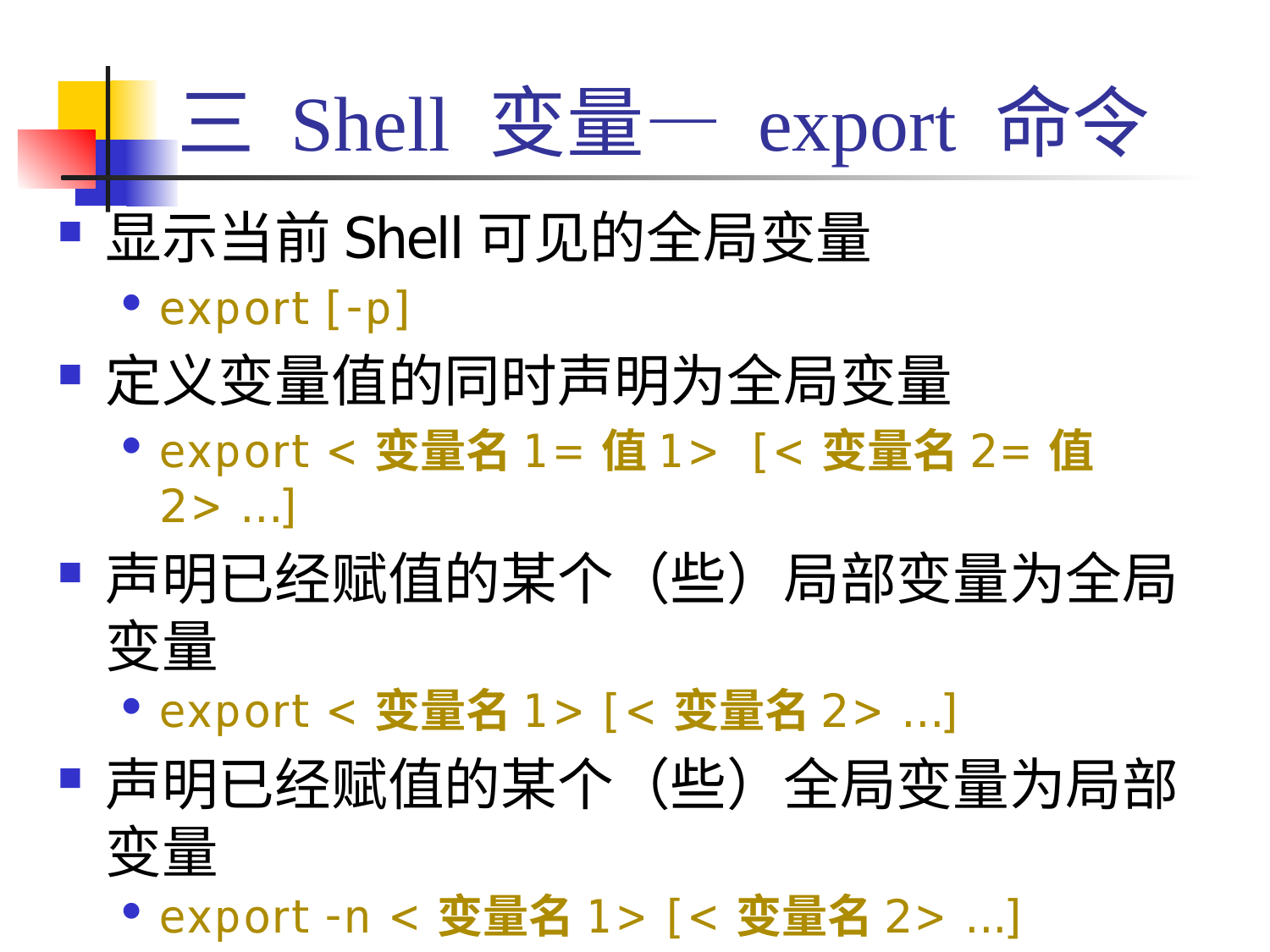

# 三 Shell 变量— export 命令
显示当前Shell可见的全局变量
export [-p]
定义变量值的同时声明为全局变量
export <变量名1=值1>  [<变量名2=值2> ...]
声明已经赋值的某个（些）局部变量为全局变量
export <变量名1> [<变量名2> ...]
声明已经赋值的某个（些）全局变量为局部变量
export -n <变量名1> [<变量名2> ...]